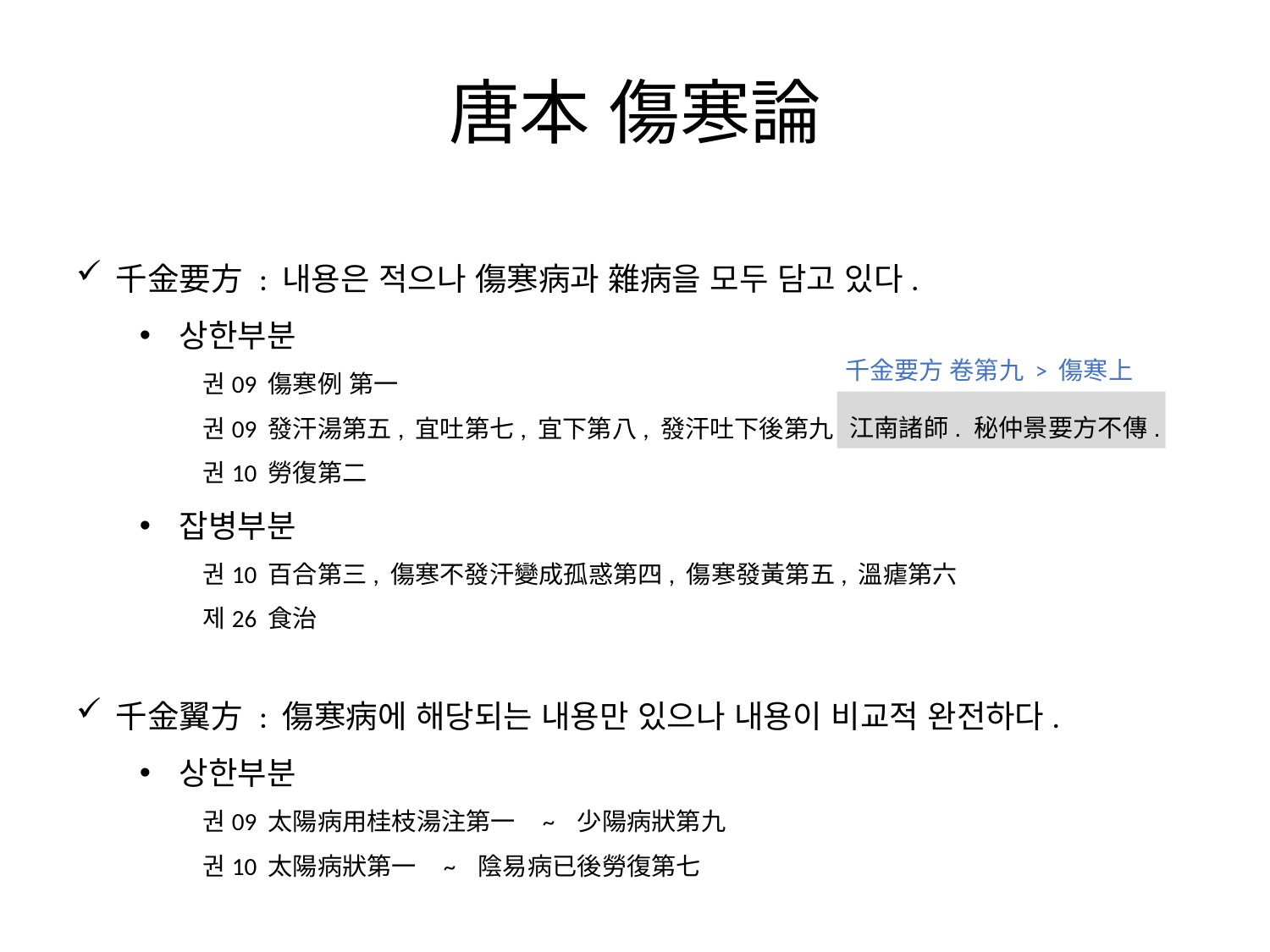

唐本 傷寒論
千金要方 : 내용은 적으나 傷寒病과 雜病을 모두 담고 있다.
상한부분
권09 傷寒例 第一
권09 發汗湯第五, 宜吐第七, 宜下第八, 發汗吐下後第九
권10 勞復第二
잡병부분
권10 百合第三, 傷寒不發汗變成孤惑第四, 傷寒發黃第五, 溫瘧第六
제26 食治

千金翼方 : 傷寒病에 해당되는 내용만 있으나 내용이 비교적 완전하다.
상한부분
권09 太陽病用桂枝湯注第一   ~   少陽病狀第九
권10 太陽病狀第一   ~   陰易病已後勞復第七
千金要方 卷第九 > 傷寒上
江南諸師. 秘仲景要方不傳.